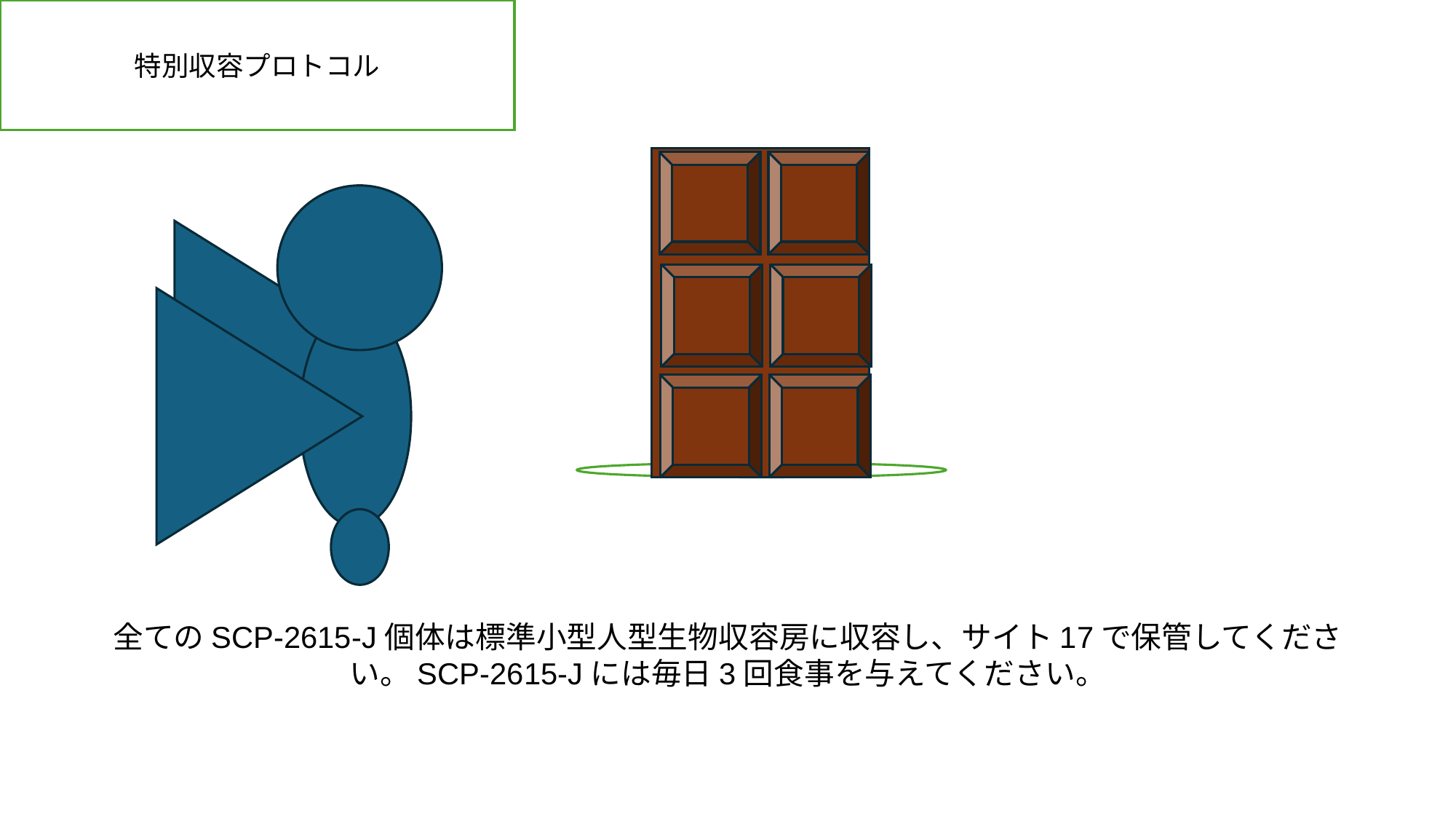

特別収容プロトコル

全てのSCP-2615-J個体は標準小型人型生物収容房に収容し、サイト17で保管してください。SCP-2615-Jには毎日3回食事を与えてください。